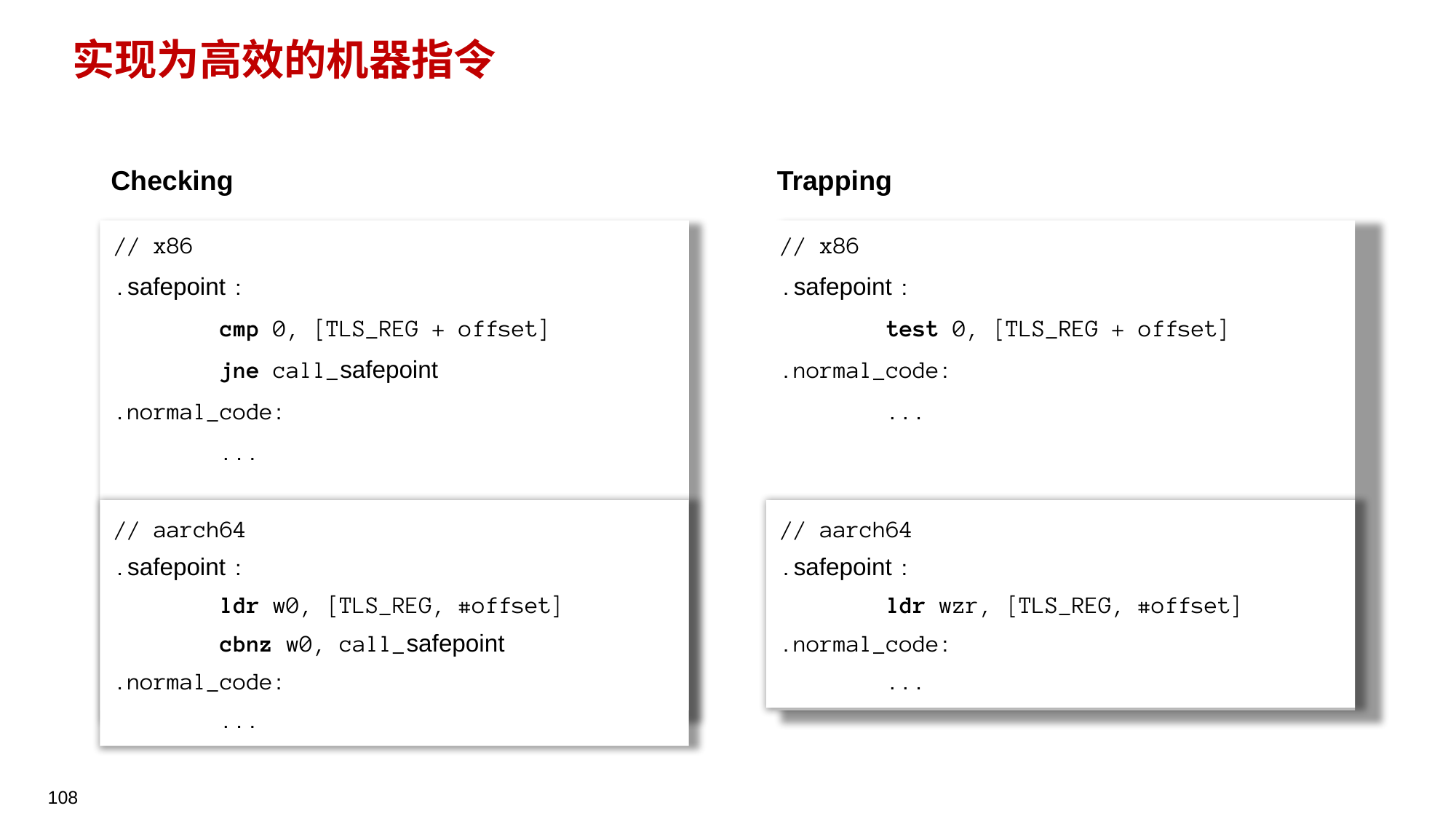

# 实现为高效的机器指令
Checking
Trapping
// x86
.safepoint :
        cmp 0, [TLS_REG + offset]
        jne call_safepoint
.normal_code:
        ...
// x86
.safepoint :
        test 0, [TLS_REG + offset]
.normal_code:
        ...
// aarch64
.safepoint :
        ldr w0, [TLS_REG, #offset]
        cbnz w0, call_safepoint
.normal_code:
        ...
// aarch64
.safepoint :
        ldr wzr, [TLS_REG, #offset]
.normal_code:
        ...